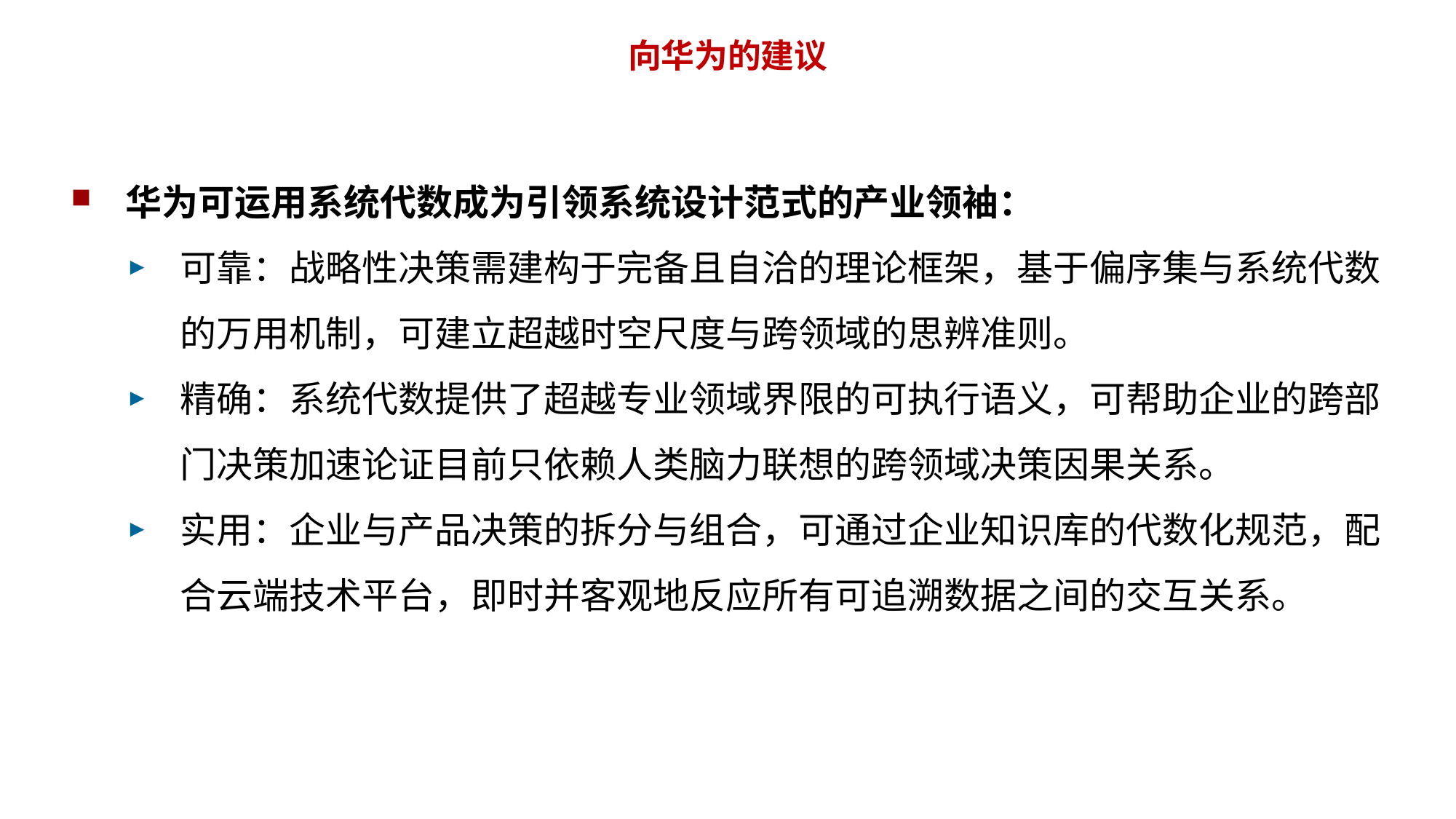

# 向华为的建议
华为可运用系统代数成为引领系统设计范式的产业领袖：
可靠：战略性决策需建构于完备且自洽的理论框架，基于偏序集与系统代数的万用机制，可建立超越时空尺度与跨领域的思辨准则。
精确：系统代数提供了超越专业领域界限的可执行语义，可帮助企业的跨部门决策加速论证目前只依赖人类脑力联想的跨领域决策因果关系。
实用：企业与产品决策的拆分与组合，可通过企业知识库的代数化规范，配合云端技术平台，即时并客观地反应所有可追溯数据之间的交互关系。